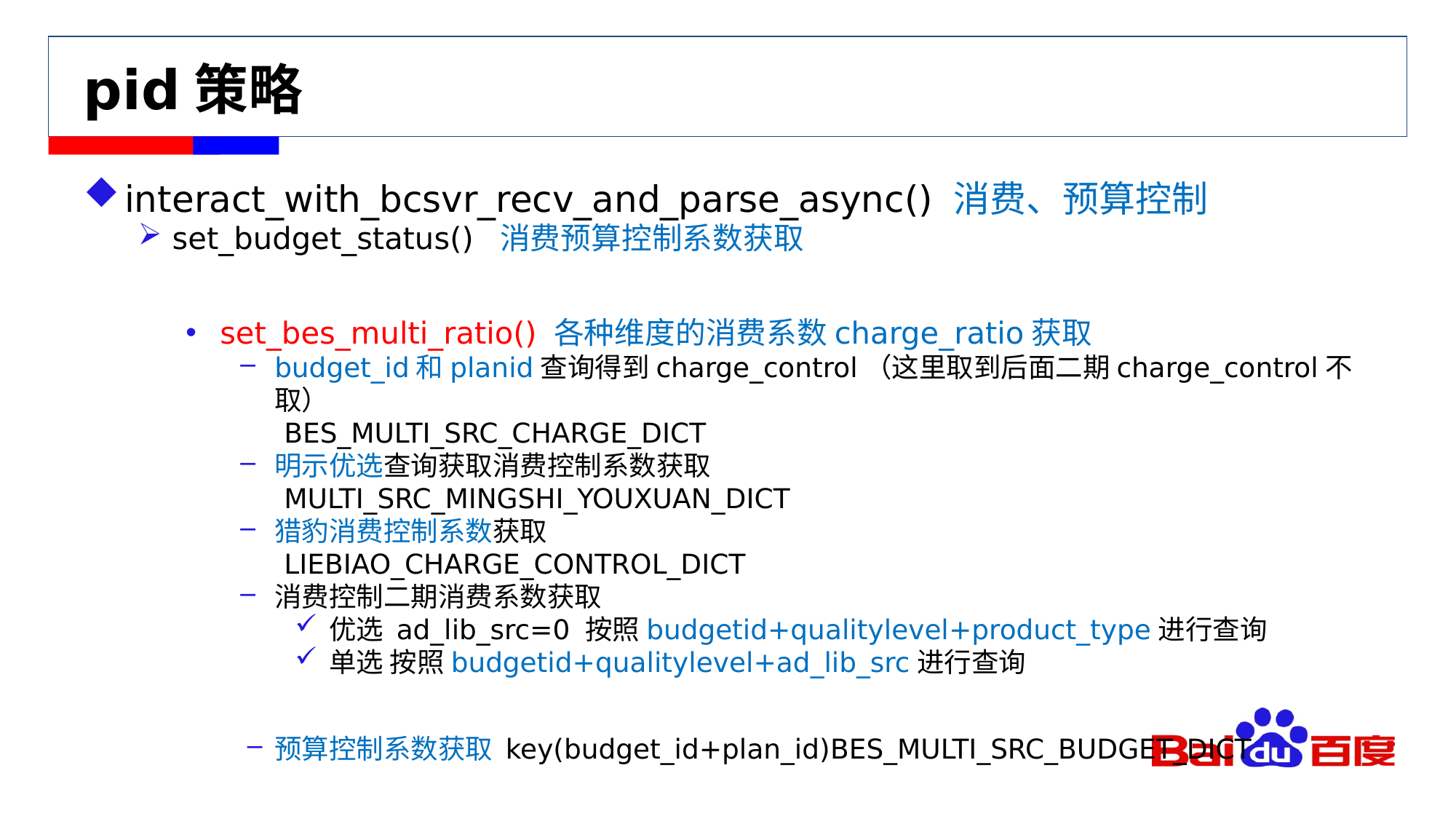

# pid策略
interact_with_bcsvr_recv_and_parse_async() 消费、预算控制
set_budget_status()  消费预算控制系数获取

set_bes_multi_ratio() 各种维度的消费系数charge_ratio获取
budget_id和planid查询得到charge_control（这里取到后面二期charge_control不取）
     BES_MULTI_SRC_CHARGE_DICT
明示优选查询获取消费控制系数获取
     MULTI_SRC_MINGSHI_YOUXUAN_DICT
猎豹消费控制系数获取
     LIEBIAO_CHARGE_CONTROL_DICT
消费控制二期消费系数获取
优选 ad_lib_src=0 按照budgetid+qualitylevel+product_type进行查询
单选 按照budgetid+qualitylevel+ad_lib_src进行查询

预算控制系数获取 key(budget_id+plan_id)BES_MULTI_SRC_BUDGET_DICT